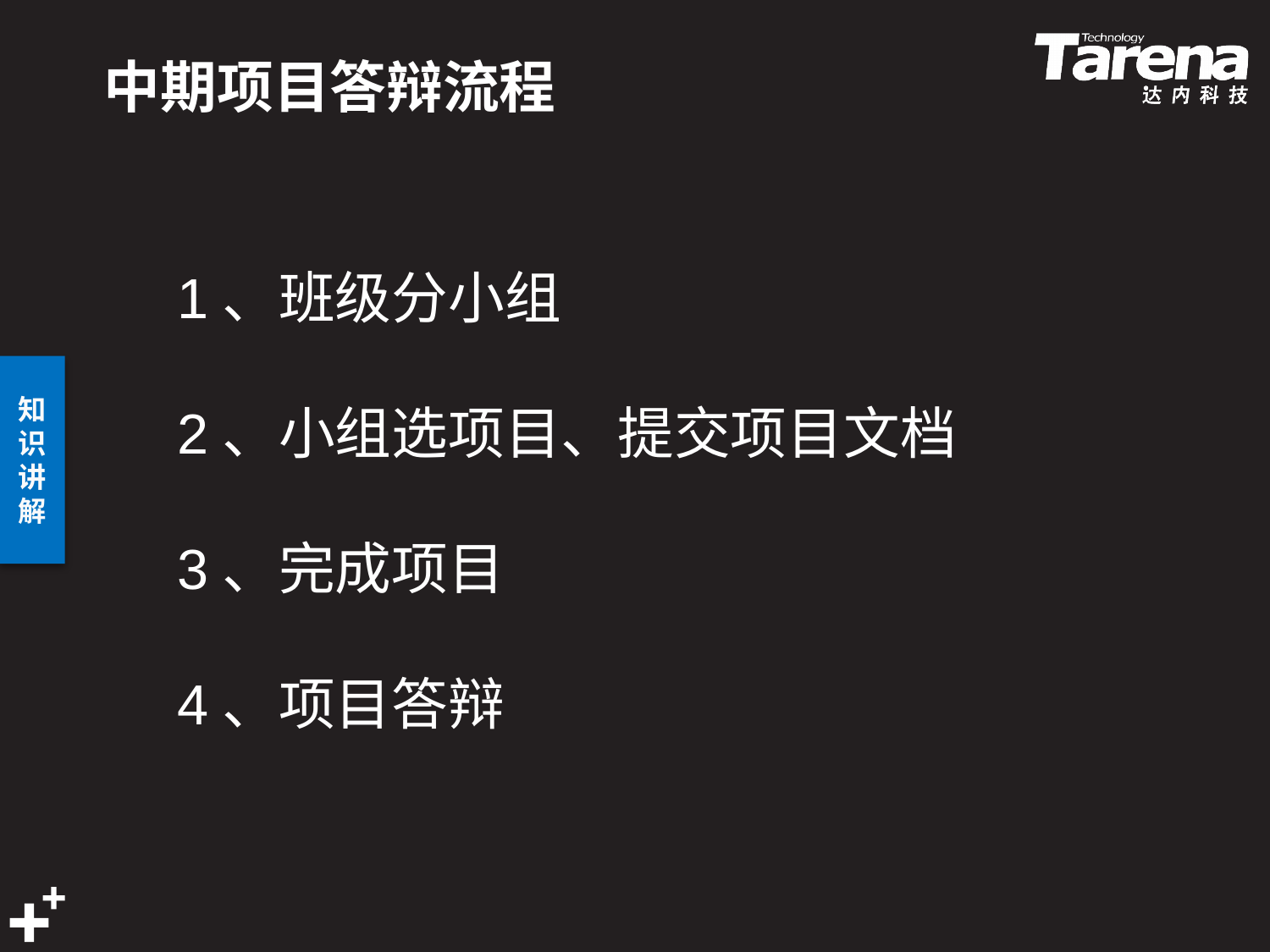

# 中期项目答辩流程
1、班级分小组

2、小组选项目、提交项目文档

3、完成项目

4、项目答辩